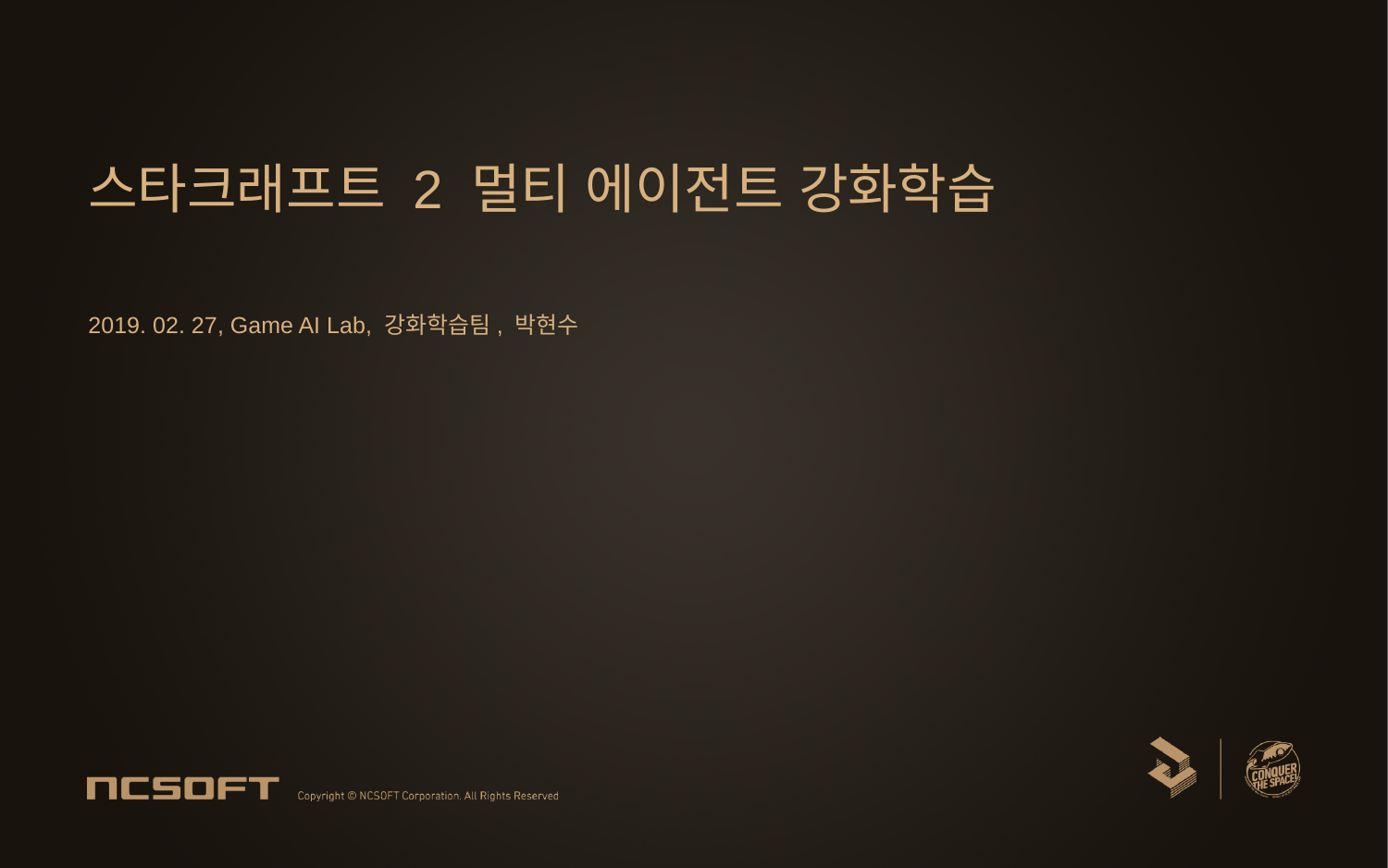

스타크래프트 2 멀티 에이전트 강화학습
2019. 02. 27, Game AI Lab, 강화학습팀, 박현수